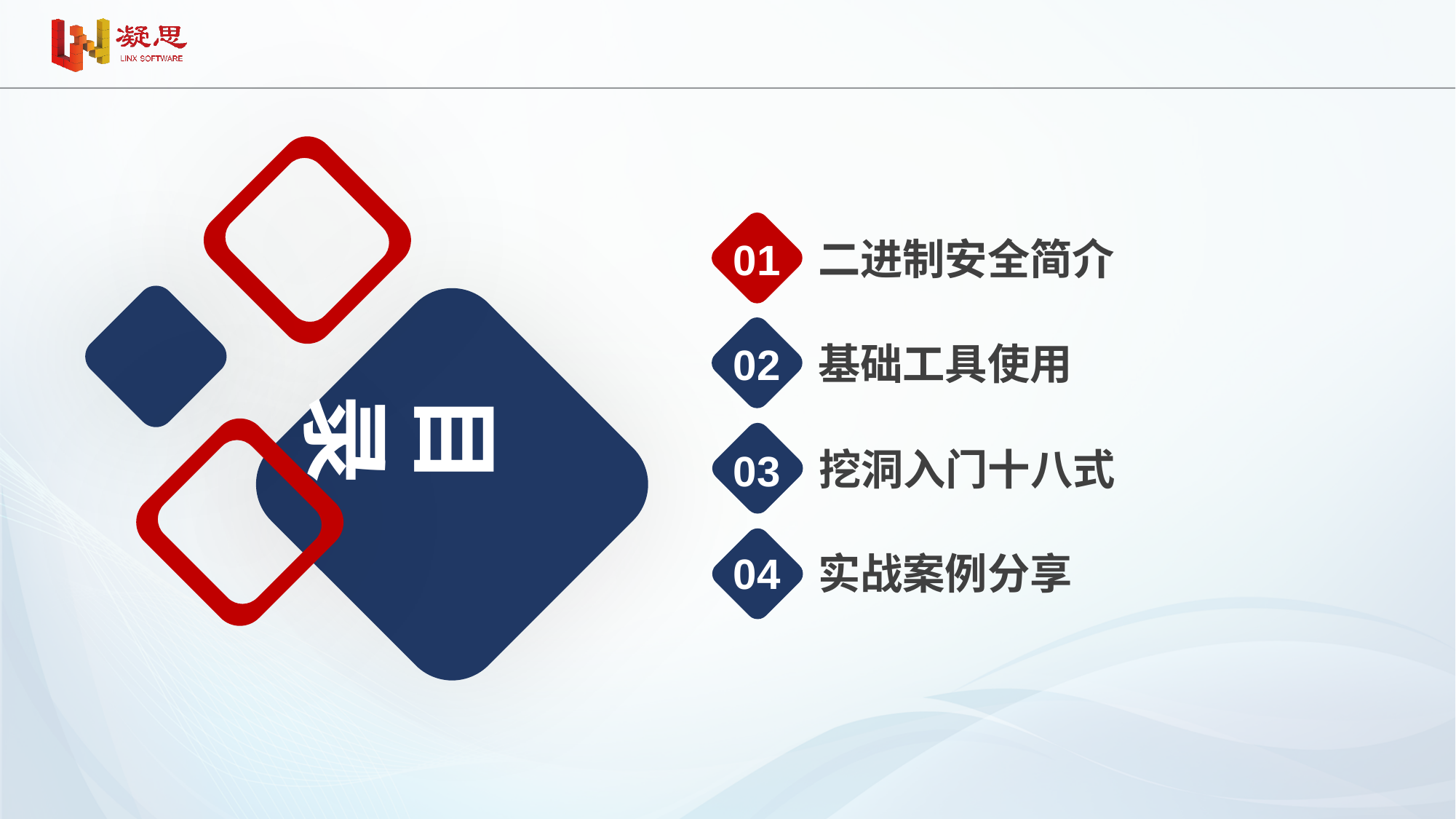

01
二进制安全简介

02
基础工具使用

目录

03
挖洞入门十八式

04
实战案例分享